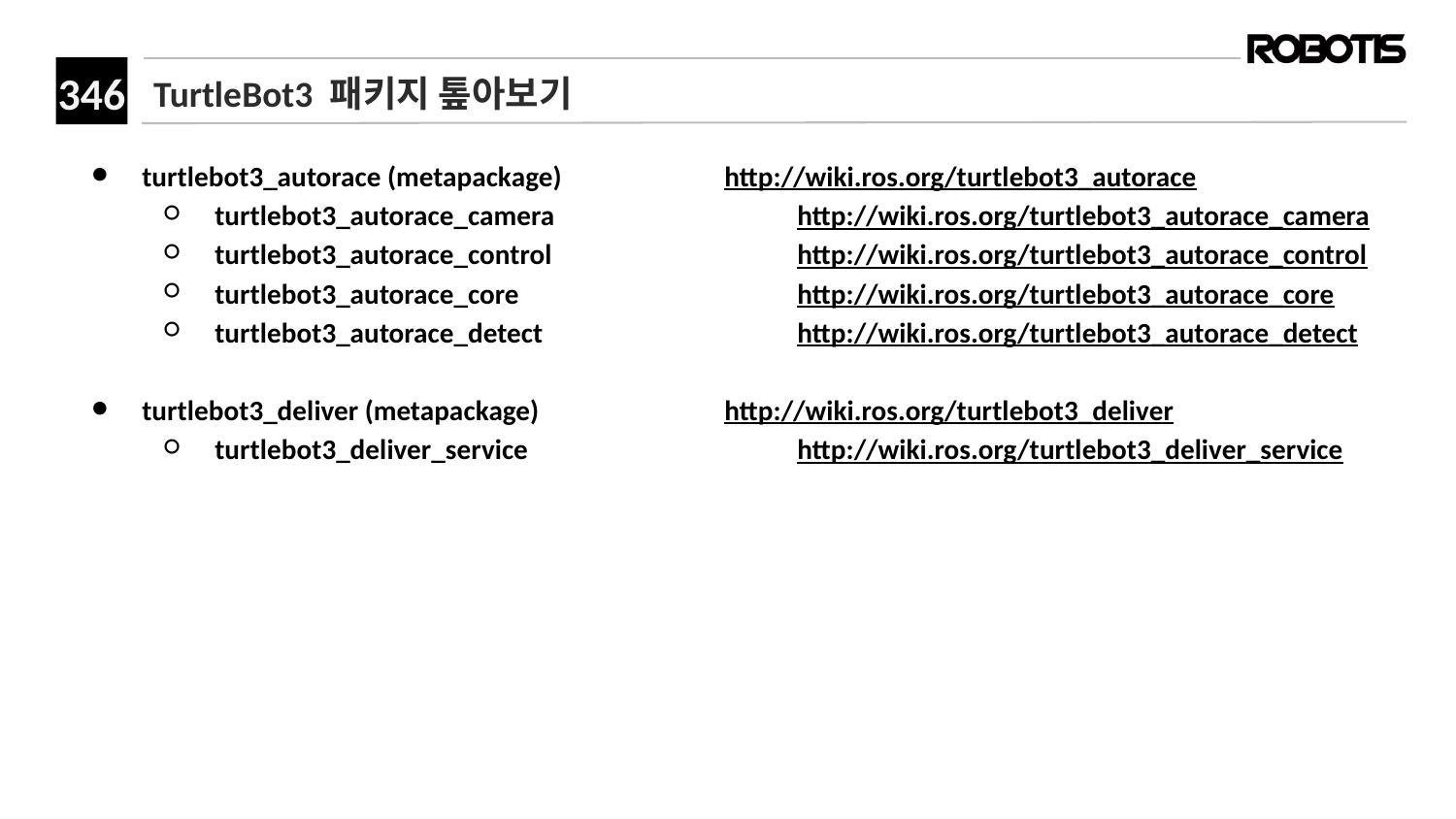

# TurtleBot3 패키지 톺아보기
turtlebot3_autorace (metapackage)		http://wiki.ros.org/turtlebot3_autorace
turtlebot3_autorace_camera		http://wiki.ros.org/turtlebot3_autorace_camera
turtlebot3_autorace_control		http://wiki.ros.org/turtlebot3_autorace_control
turtlebot3_autorace_core		http://wiki.ros.org/turtlebot3_autorace_core
turtlebot3_autorace_detect		http://wiki.ros.org/turtlebot3_autorace_detect
turtlebot3_deliver (metapackage)		http://wiki.ros.org/turtlebot3_deliver
turtlebot3_deliver_service 		http://wiki.ros.org/turtlebot3_deliver_service